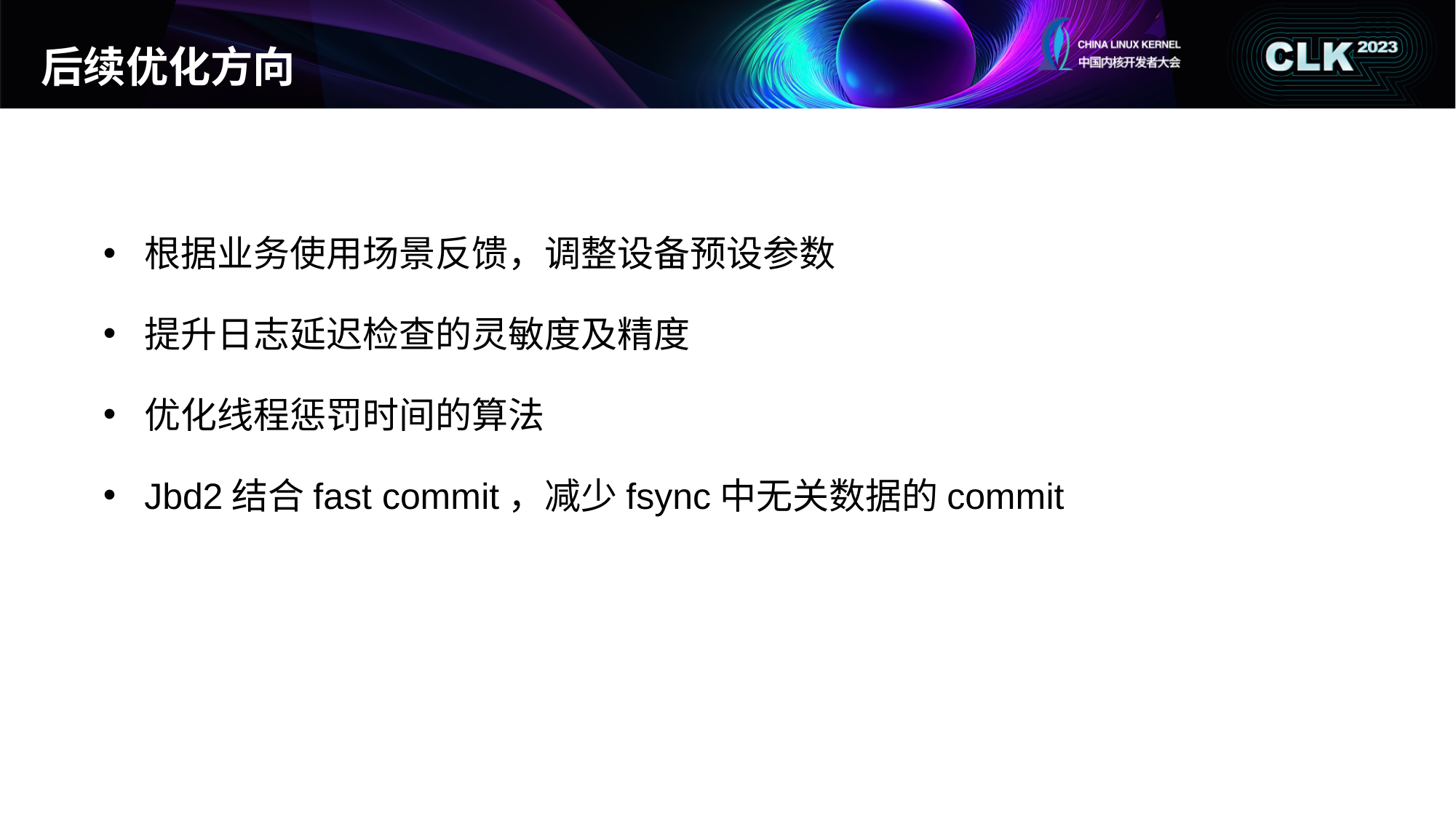

# 后续优化方向
根据业务使用场景反馈，调整设备预设参数
提升日志延迟检查的灵敏度及精度
优化线程惩罚时间的算法
Jbd2结合fast commit，减少fsync中无关数据的commit